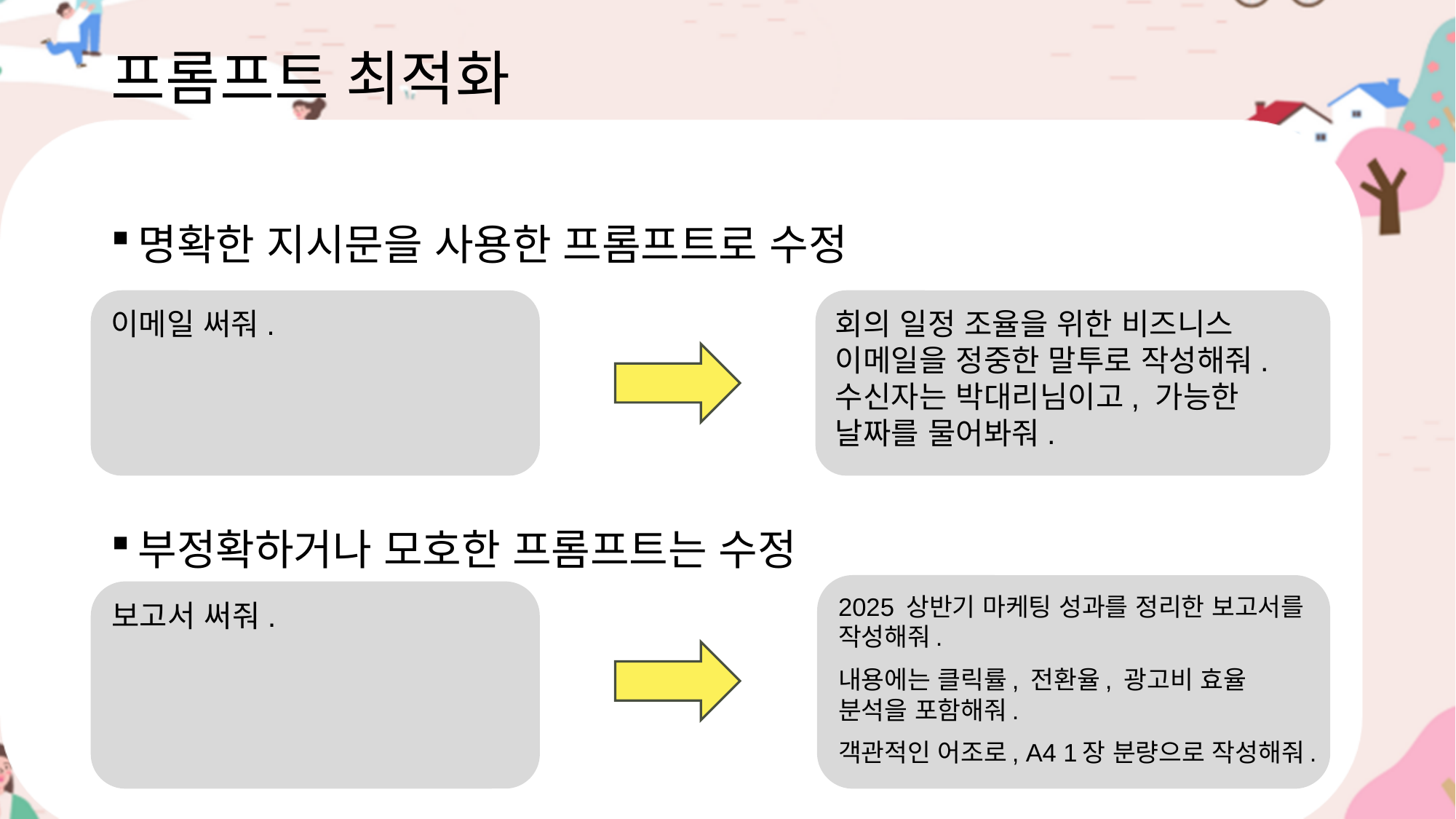

# 프롬프트 최적화
명확한 지시문을 사용한 프롬프트로 수정

부정확하거나 모호한 프롬프트는 수정

이메일 써줘.
회의 일정 조율을 위한 비즈니스 이메일을 정중한 말투로 작성해줘. 수신자는 박대리님이고, 가능한 날짜를 물어봐줘.

2025 상반기 마케팅 성과를 정리한 보고서를 작성해줘.
내용에는 클릭률, 전환율, 광고비 효율 분석을 포함해줘.
객관적인 어조로, A4 1장 분량으로 작성해줘.

보고서 써줘.